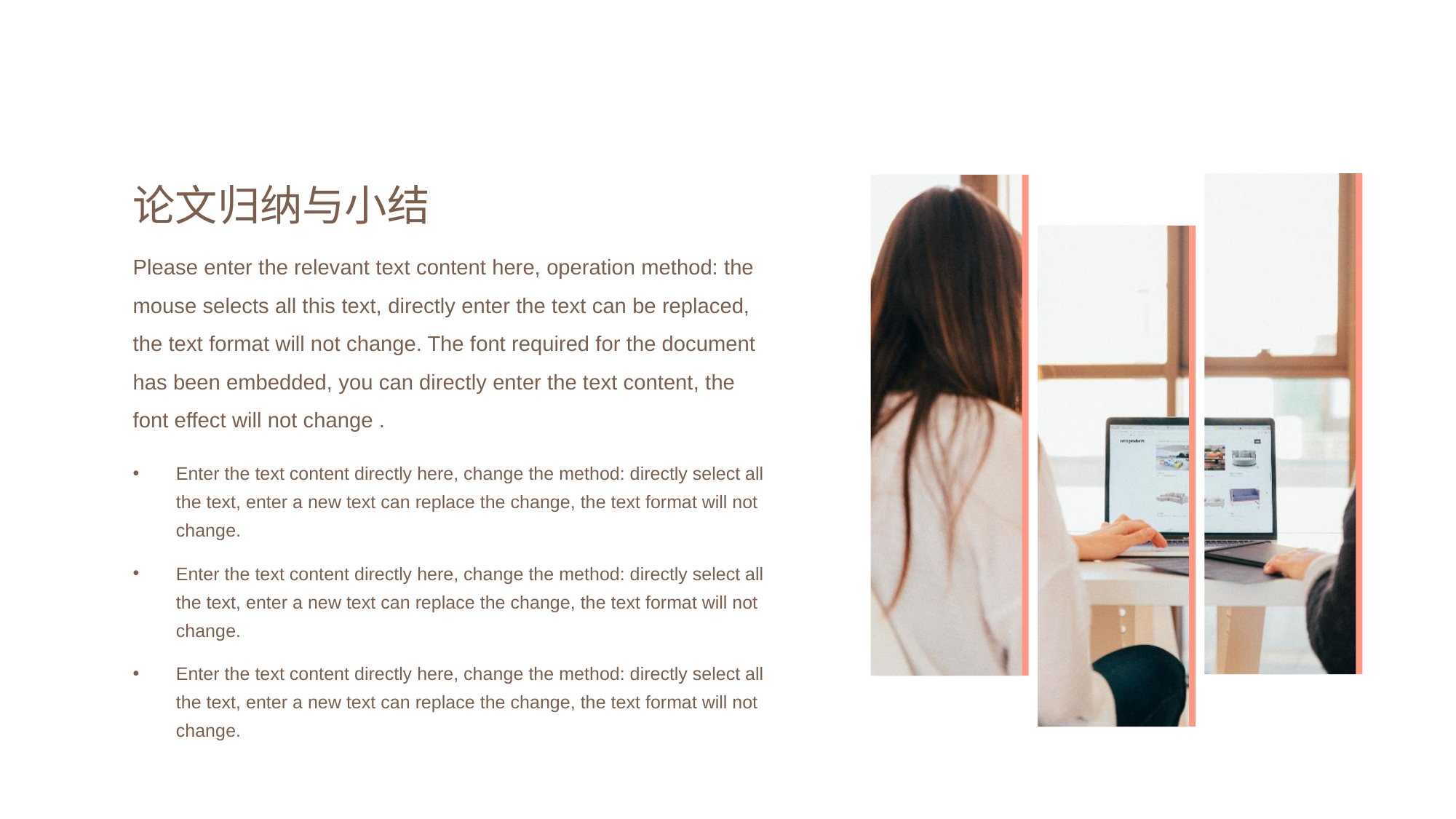

论文归纳与小结

Please enter the relevant text content here, operation method: the mouse selects all this text, directly enter the text can be replaced, the text format will not change. The font required for the document has been embedded, you can directly enter the text content, the font effect will not change .
Enter the text content directly here, change the method: directly select all the text, enter a new text can replace the change, the text format will not change.
Enter the text content directly here, change the method: directly select all the text, enter a new text can replace the change, the text format will not change.
Enter the text content directly here, change the method: directly select all the text, enter a new text can replace the change, the text format will not change.